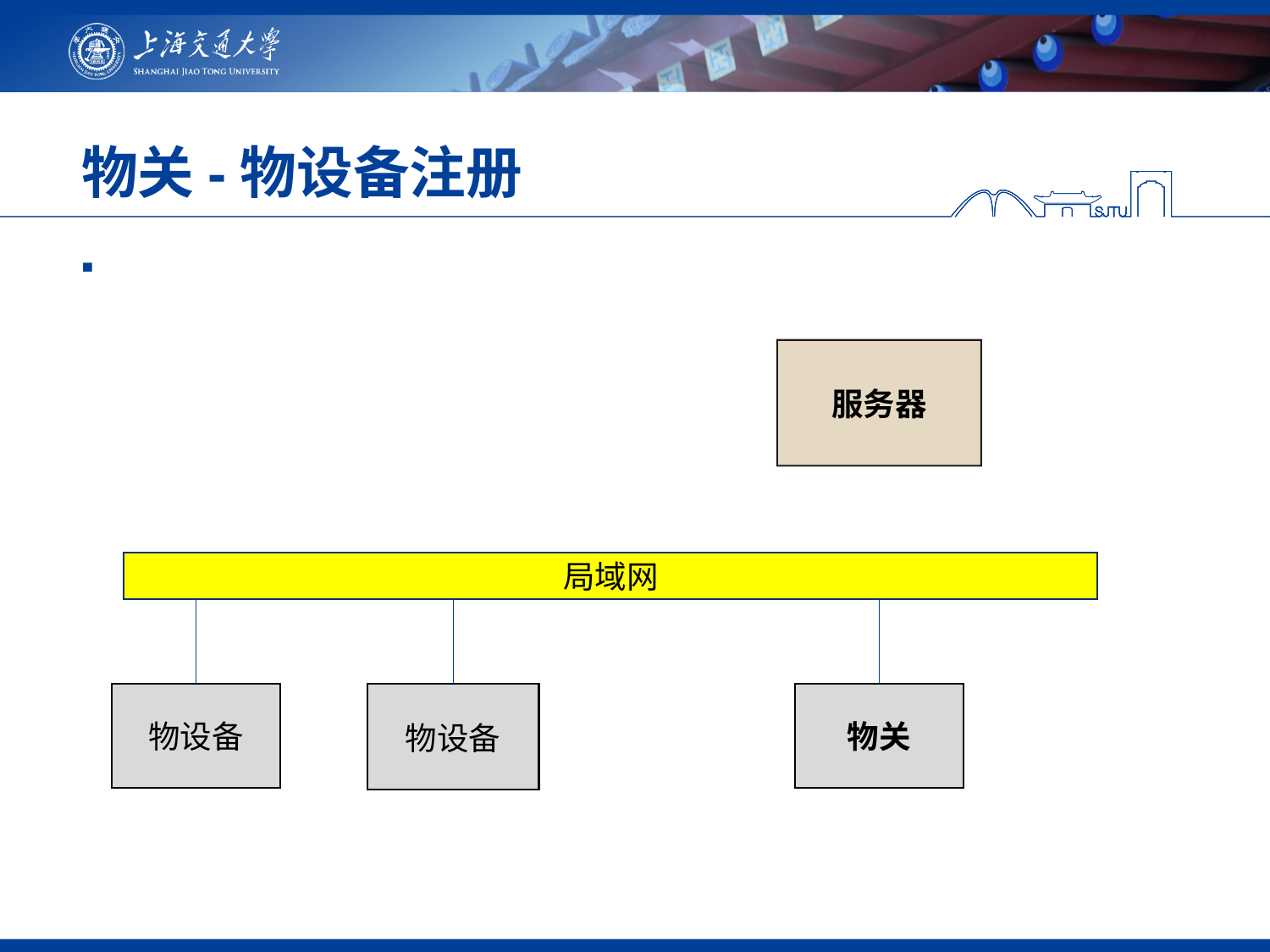

# 物关-物设备注册

服务器
局域网
物设备
物关
物设备